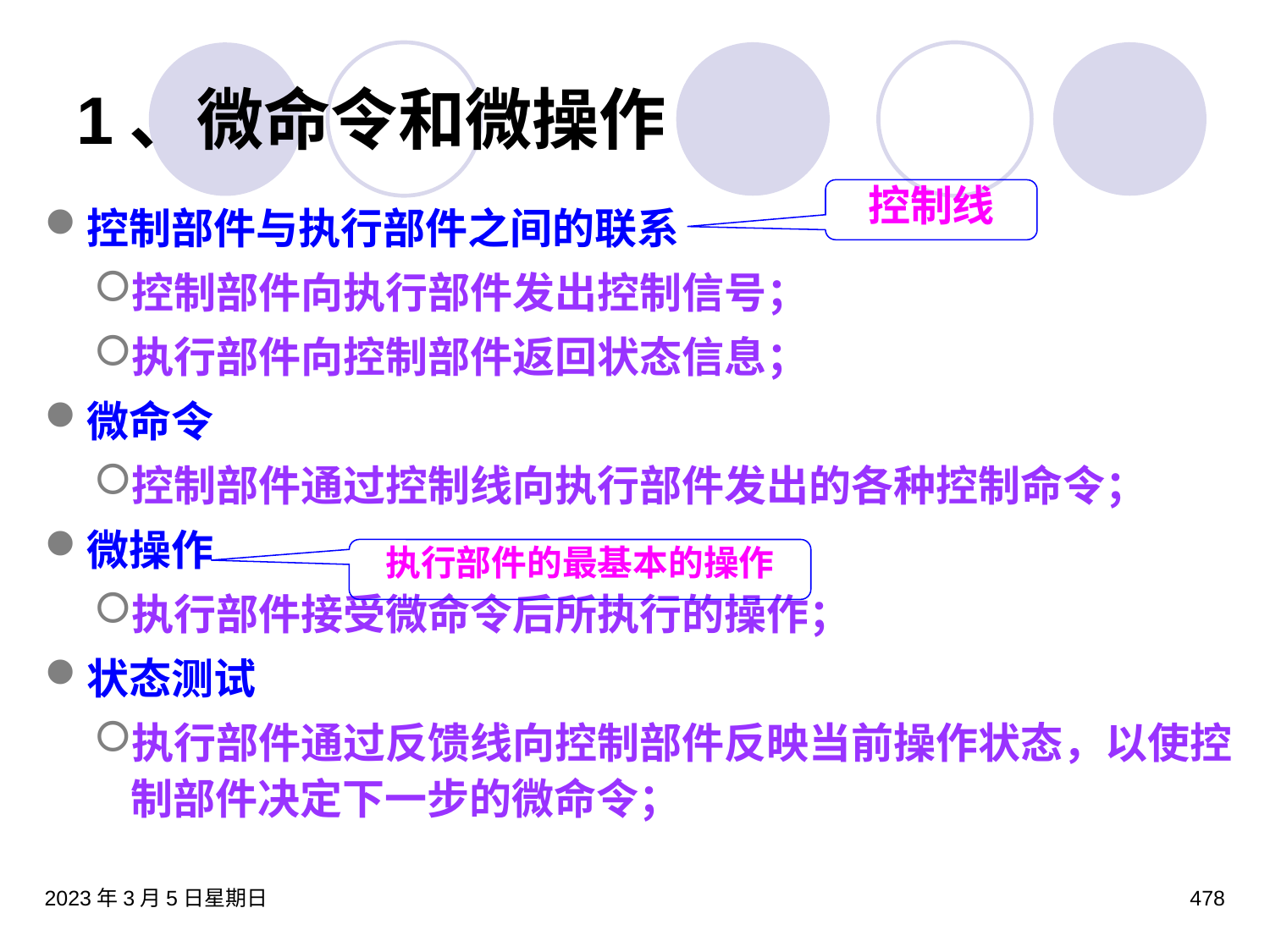

# 1、微命令和微操作
控制线
控制部件与执行部件之间的联系
控制部件向执行部件发出控制信号；
执行部件向控制部件返回状态信息；
微命令
控制部件通过控制线向执行部件发出的各种控制命令；
微操作
执行部件接受微命令后所执行的操作；
状态测试
执行部件通过反馈线向控制部件反映当前操作状态，以使控制部件决定下一步的微命令；
执行部件的最基本的操作
2023年3月5日星期日
478